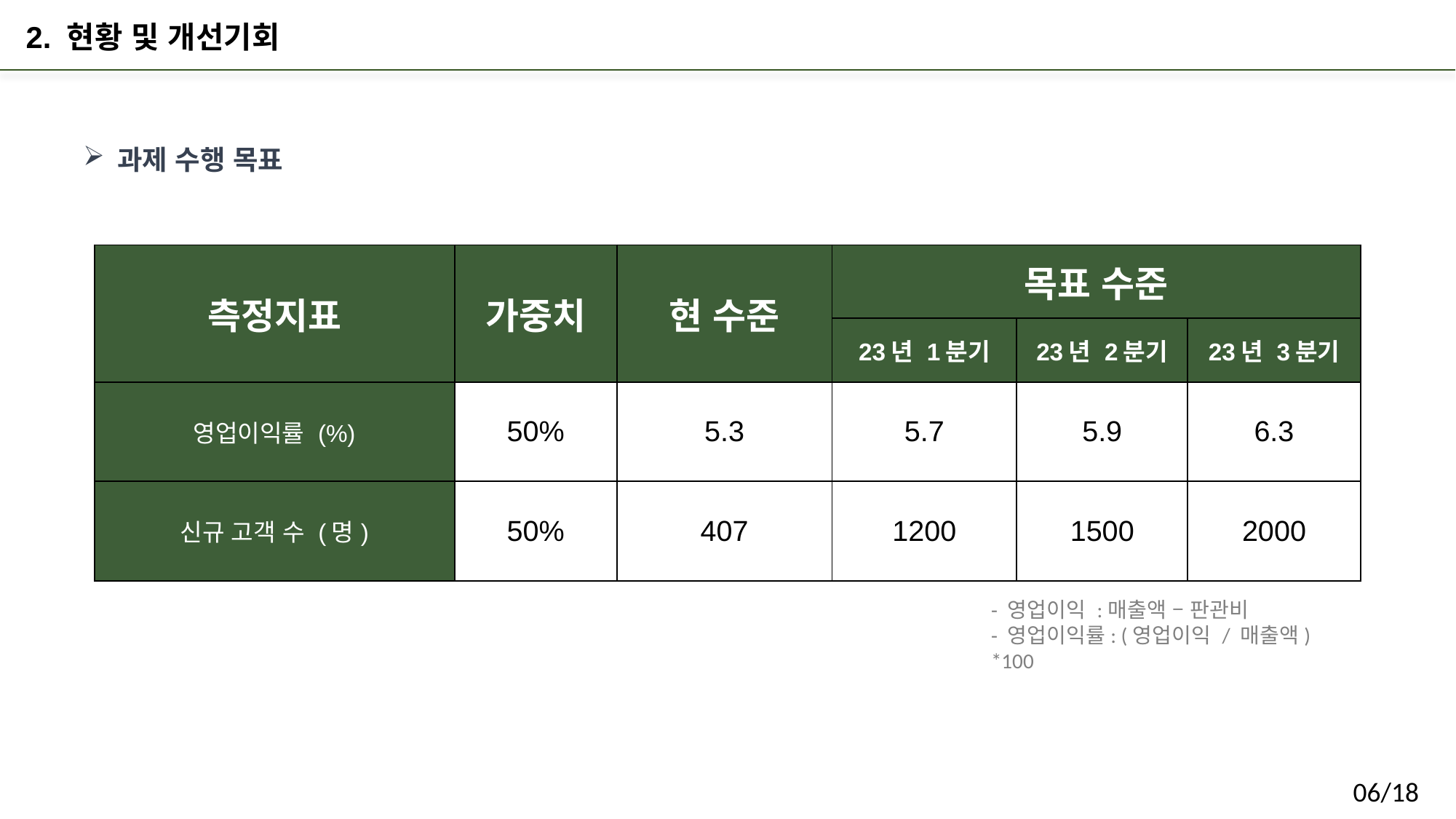

2. 현황 및 개선기회
과제 수행 목표
| 측정지표 | 가중치 | 현 수준 | 목표 수준 |  |  |
| --- | --- | --- | --- | --- | --- |
|  |  |  | 23년 1분기 | 23년 2분기 | 23년 3분기 |
| 영업이익률 (%) | 50% | 5.3 | 5.7 | 5.9 | 6.3 |
| 신규 고객 수 (명) | 50% | 407 | 1200 | 1500 | 2000 |
- 영업이익 :매출액 – 판관비
- 영업이익률: (영업이익 / 매출액) *100
06/18